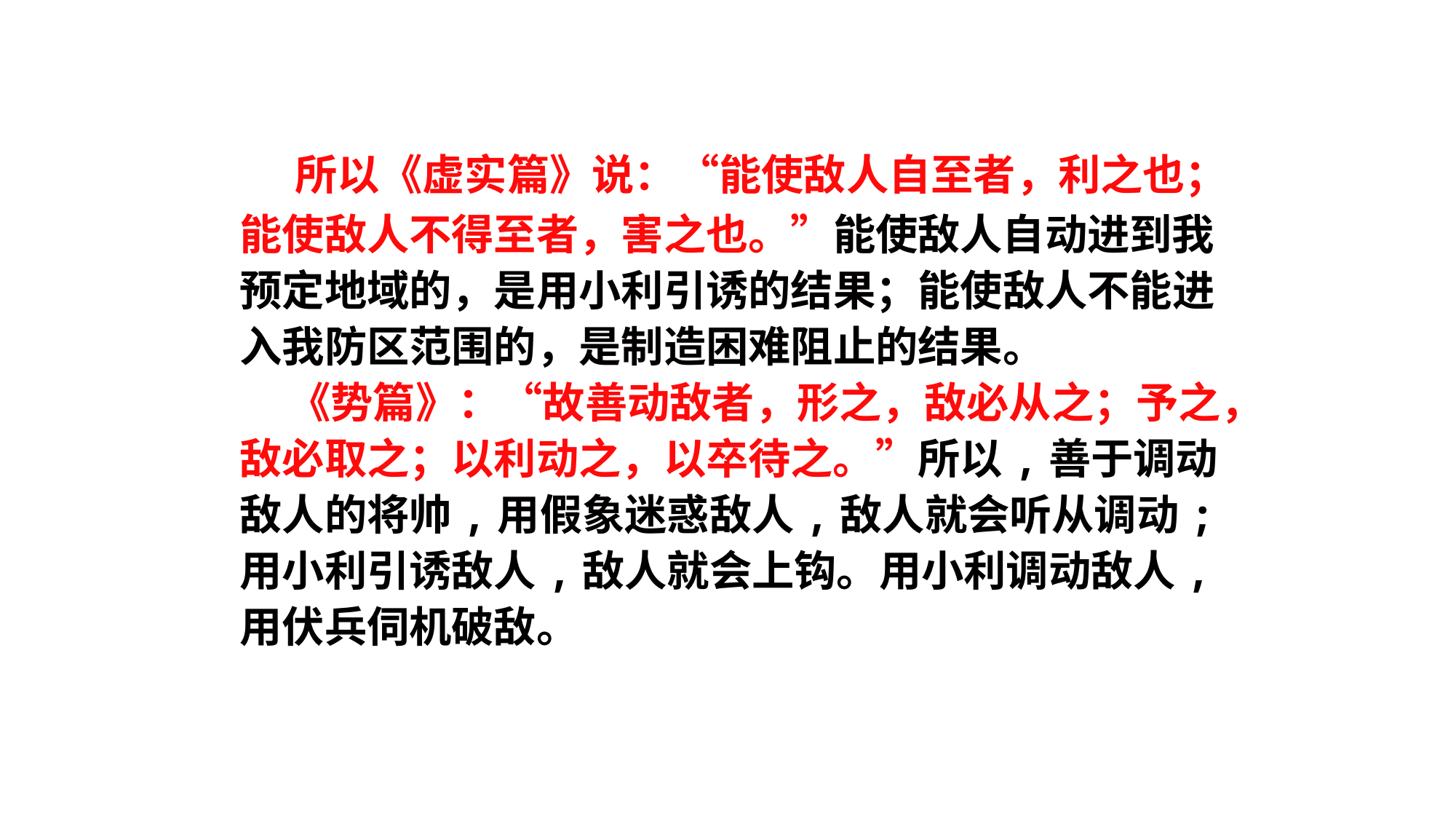

所以《虚实篇》说：“能使敌人自至者，利之也；能使敌人不得至者，害之也。”能使敌人自动进到我预定地域的，是用小利引诱的结果；能使敌人不能进入我防区范围的，是制造困难阻止的结果。
    《势篇》：“故善动敌者，形之，敌必从之；予之，敌必取之；以利动之，以卒待之。”所以,善于调动敌人的将帅,用假象迷惑敌人,敌人就会听从调动;用小利引诱敌人,敌人就会上钩。用小利调动敌人,用伏兵伺机破敌。